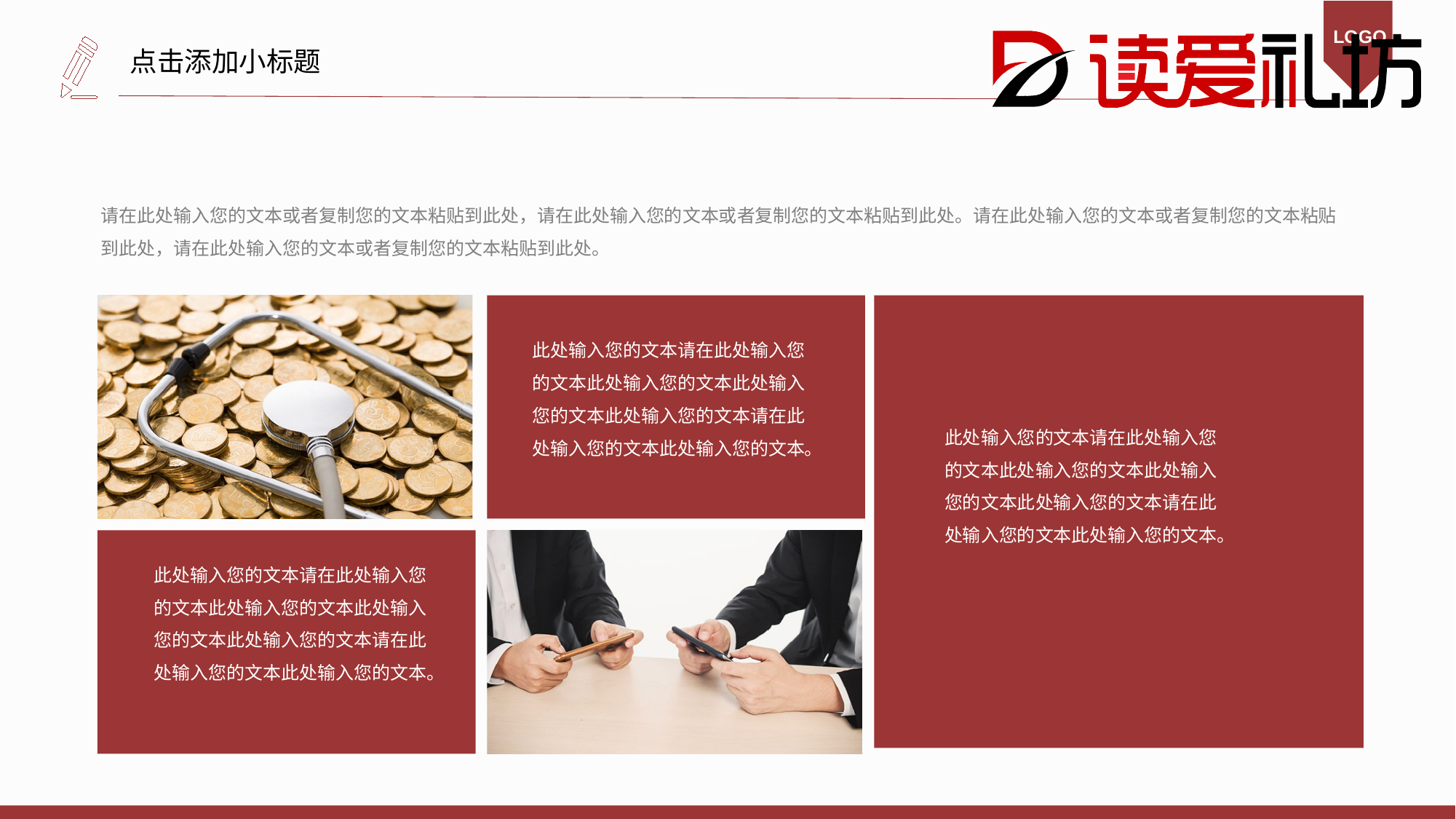

LOGO

点击添加小标题
请在此处输入您的文本或者复制您的文本粘贴到此处，请在此处输入您的文本或者复制您的文本粘贴到此处。请在此处输入您的文本或者复制您的文本粘贴到此处，请在此处输入您的文本或者复制您的文本粘贴到此处。

此处输入您的文本请在此处输入您的文本此处输入您的文本此处输入您的文本此处输入您的文本请在此处输入您的文本此处输入您的文本。
此处输入您的文本请在此处输入您的文本此处输入您的文本此处输入您的文本此处输入您的文本请在此处输入您的文本此处输入您的文本。

此处输入您的文本请在此处输入您的文本此处输入您的文本此处输入您的文本此处输入您的文本请在此处输入您的文本此处输入您的文本。